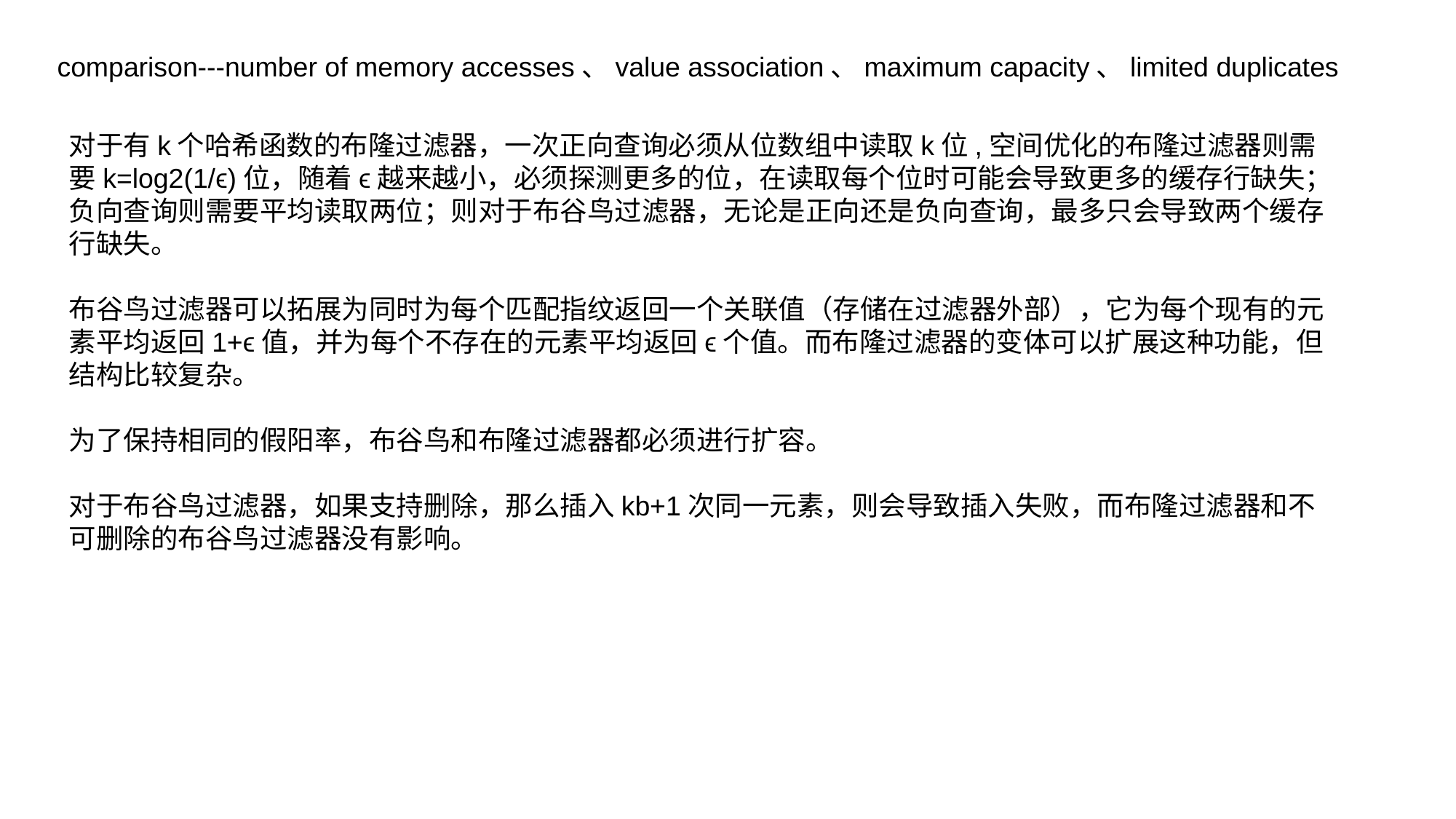

comparison---number of memory accesses、value association、maximum capacity、limited duplicates
对于有k个哈希函数的布隆过滤器，一次正向查询必须从位数组中读取k位,空间优化的布隆过滤器则需要k=log2(1/ϵ)位，随着ϵ越来越小，必须探测更多的位，在读取每个位时可能会导致更多的缓存行缺失；负向查询则需要平均读取两位；则对于布谷鸟过滤器，无论是正向还是负向查询，最多只会导致两个缓存行缺失。

布谷鸟过滤器可以拓展为同时为每个匹配指纹返回一个关联值（存储在过滤器外部），它为每个现有的元素平均返回1+ϵ值，并为每个不存在的元素平均返回ϵ个值。而布隆过滤器的变体可以扩展这种功能，但结构比较复杂。

为了保持相同的假阳率，布谷鸟和布隆过滤器都必须进行扩容。

对于布谷鸟过滤器，如果支持删除，那么插入kb+1次同一元素，则会导致插入失败，而布隆过滤器和不可删除的布谷鸟过滤器没有影响。